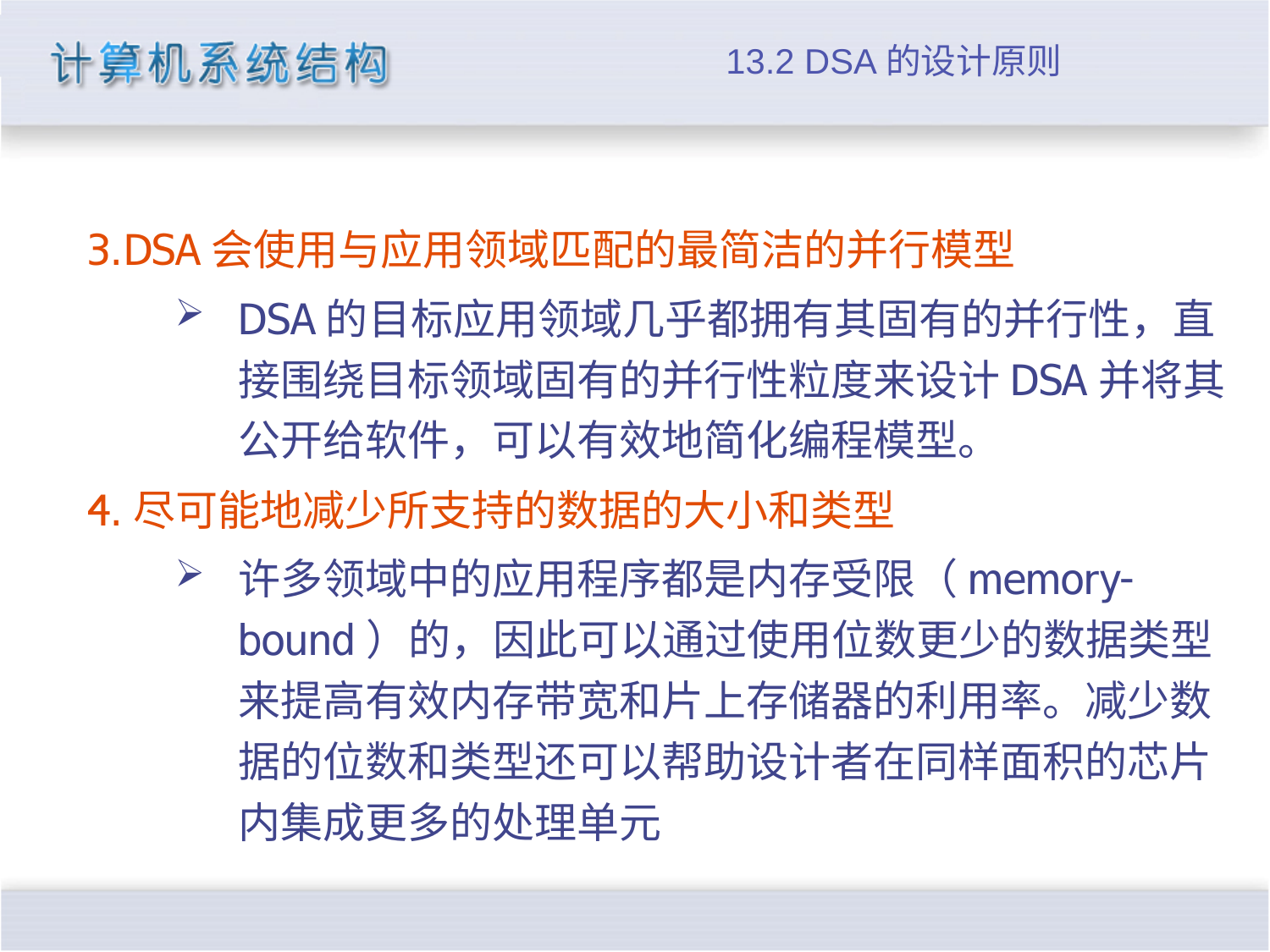

# 13.2 DSA的设计原则
3.DSA会使用与应用领域匹配的最简洁的并行模型
DSA的目标应用领域几乎都拥有其固有的并行性，直接围绕目标领域固有的并行性粒度来设计DSA并将其公开给软件，可以有效地简化编程模型。
4.尽可能地减少所支持的数据的大小和类型
许多领域中的应用程序都是内存受限（memory-bound）的，因此可以通过使用位数更少的数据类型来提高有效内存带宽和片上存储器的利用率。减少数据的位数和类型还可以帮助设计者在同样面积的芯片内集成更多的处理单元